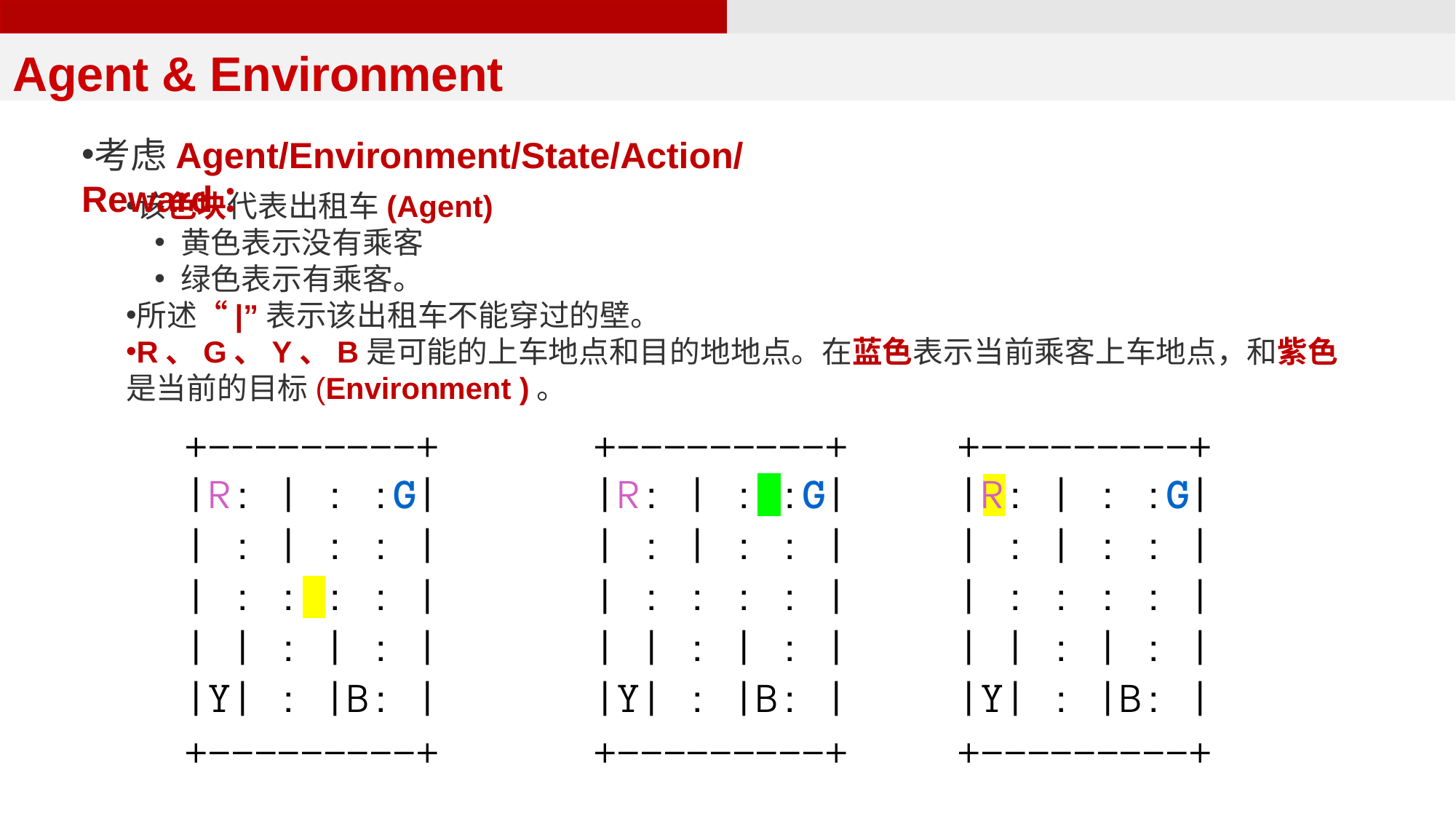

Agent & Environment
考虑Agent/Environment/State/Action/Reward：
该色块代表出租车(Agent)
黄色表示没有乘客
绿色表示有乘客。
所述“|”表示该出租车不能穿过的壁。
R、G、Y、B是可能的上车地点和目的地地点。在蓝色表示当前乘客上车地点，和紫色是当前的目标(Environment )。
+---------+ |R: | : :G| | : | : : | | : : : : | | | : | : | |Y| : |B: | +---------+
+---------+ |R: | : :G| | : | : : | | : : : : | | | : | : | |Y| : |B: | +---------+
+---------+ |R: | : :G| | : | : : | | : : : : | | | : | : | |Y| : |B: | +---------+